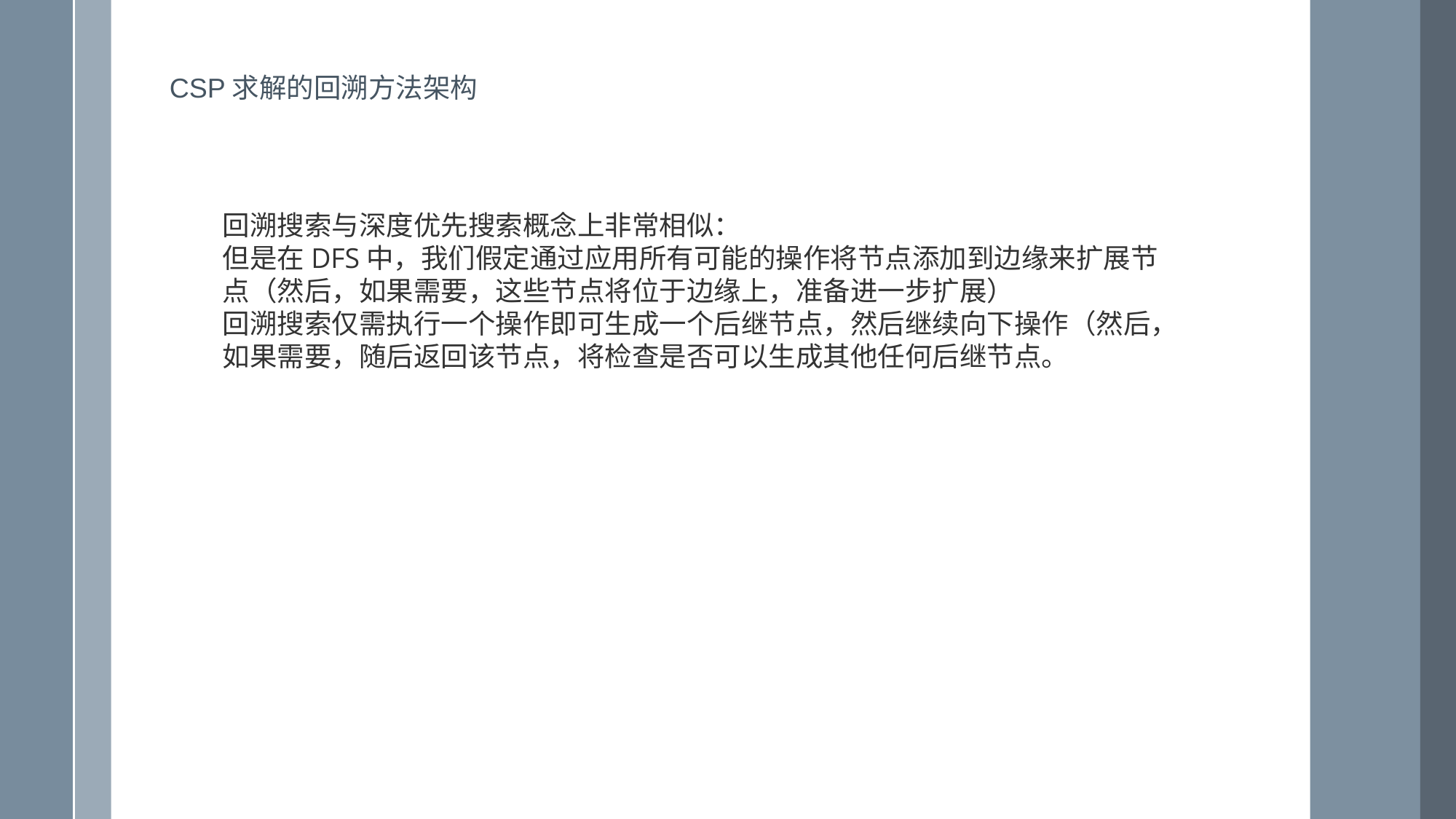

CSP求解的回溯方法架构
回溯搜索与深度优先搜索概念上非常相似：
但是在DFS中，我们假定通过应用所有可能的操作将节点添加到边缘来扩展节点（然后，如果需要，这些节点将位于边缘上，准备进一步扩展）
回溯搜索仅需执行一个操作即可生成一个后继节点，然后继续向下操作（然后，如果需要，随后返回该节点，将检查是否可以生成其他任何后继节点。